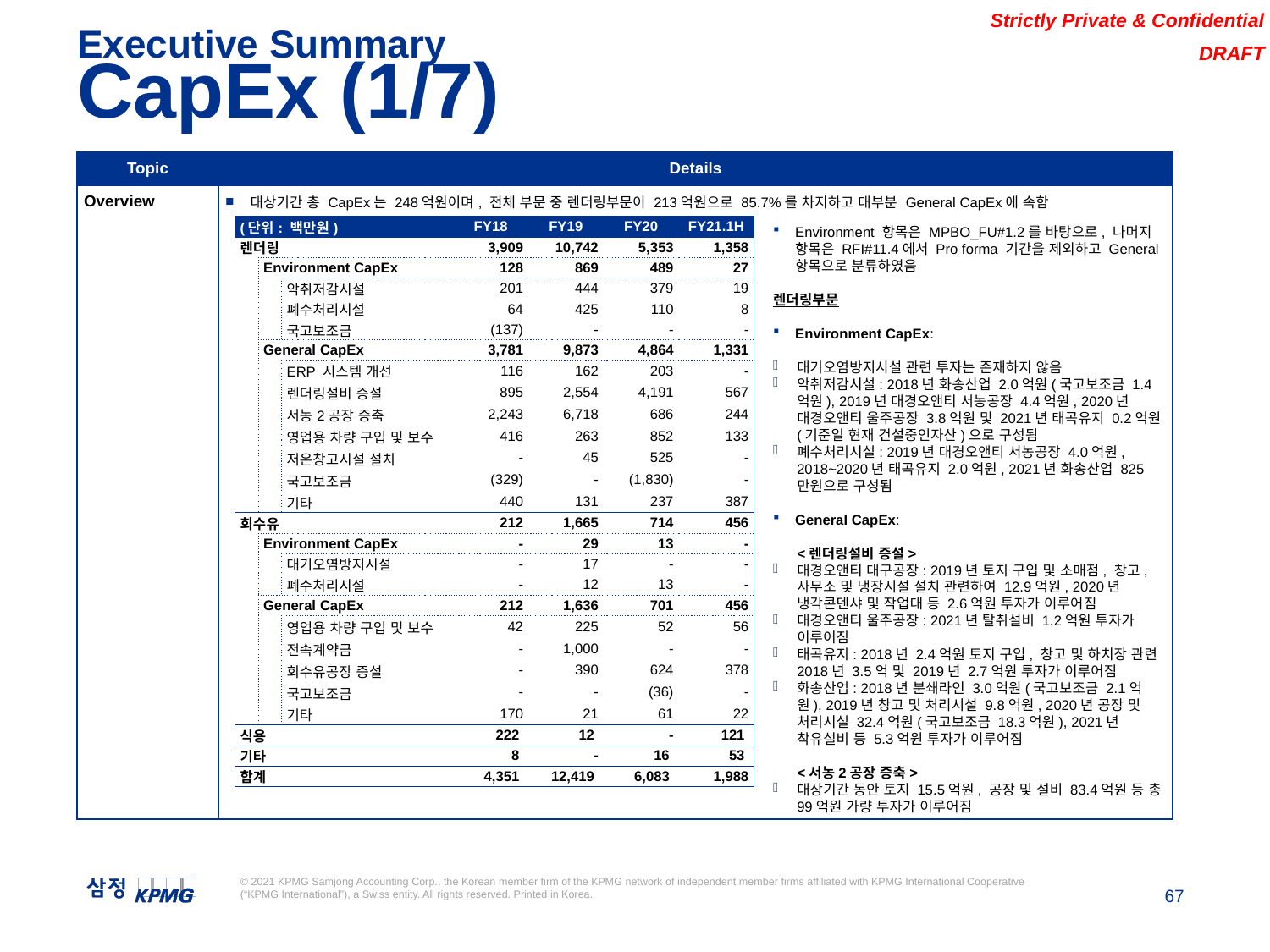

Executive Summary
CapEx (1/7)
| Topic | Details |
| --- | --- |
| Overview | 대상기간 총 CapEx는 248억원이며, 전체 부문 중 렌더링부문이 213억원으로 85.7%를 차지하고 대부분 General CapEx에 속함 |
Environment 항목은 MPBO_FU#1.2를 바탕으로, 나머지 항목은 RFI#11.4에서 Pro forma 기간을 제외하고 General 항목으로 분류하였음

렌더링부문

Environment CapEx:

대기오염방지시설 관련 투자는 존재하지 않음
악취저감시설: 2018년 화송산업 2.0억원(국고보조금 1.4억원), 2019년 대경오앤티 서농공장 4.4억원, 2020년 대경오앤티 울주공장 3.8억원 및 2021년 태곡유지 0.2억원(기준일 현재 건설중인자산)으로 구성됨
폐수처리시설: 2019년 대경오앤티 서농공장 4.0억원, 2018~2020년 태곡유지 2.0억원, 2021년 화송산업 825만원으로 구성됨

General CapEx:

      <렌더링설비 증설>
대경오앤티 대구공장: 2019년 토지 구입 및 소매점, 창고, 사무소 및 냉장시설 설치 관련하여 12.9억원, 2020년 냉각콘덴샤 및 작업대 등 2.6억원 투자가 이루어짐
대경오앤티 울주공장: 2021년 탈취설비 1.2억원 투자가 이루어짐
태곡유지: 2018년 2.4억원 토지 구입, 창고 및 하치장 관련 2018년 3.5억 및 2019년 2.7억원 투자가 이루어짐
화송산업: 2018년 분쇄라인 3.0억원(국고보조금 2.1억원), 2019년 창고 및 처리시설 9.8억원, 2020년 공장 및 처리시설 32.4억원(국고보조금 18.3억원), 2021년 착유설비 등 5.3억원 투자가 이루어짐

      <서농2공장 증축>
대상기간 동안 토지 15.5억원, 공장 및 설비 83.4억원 등 총 99억원 가량 투자가 이루어짐

| (단위: 백만원) |  |  | FY18 | FY19 | FY20 | FY21.1H |
| --- | --- | --- | --- | --- | --- | --- |
| 렌더링 |  |  | 3,909 | 10,742 | 5,353 | 1,358 |
|  | Environment CapEx |  | 128 | 869 | 489 | 27 |
|  |  | 악취저감시설 | 201 | 444 | 379 | 19 |
|  |  | 폐수처리시설 | 64 | 425 | 110 | 8 |
|  |  | 국고보조금 | (137) | - | - | - |
|  | General CapEx |  | 3,781 | 9,873 | 4,864 | 1,331 |
|  |  | ERP 시스템 개선 | 116 | 162 | 203 | - |
|  |  | 렌더링설비 증설 | 895 | 2,554 | 4,191 | 567 |
|  |  | 서농2공장 증축 | 2,243 | 6,718 | 686 | 244 |
|  |  | 영업용 차량 구입 및 보수 | 416 | 263 | 852 | 133 |
|  |  | 저온창고시설 설치 | - | 45 | 525 | - |
|  |  | 국고보조금 | (329) | - | (1,830) | - |
|  |  | 기타 | 440 | 131 | 237 | 387 |
| 회수유 |  |  | 212 | 1,665 | 714 | 456 |
|  | Environment CapEx |  | - | 29 | 13 | - |
|  |  | 대기오염방지시설 | - | 17 | - | - |
|  |  | 폐수처리시설 | - | 12 | 13 | - |
|  | General CapEx |  | 212 | 1,636 | 701 | 456 |
|  |  | 영업용 차량 구입 및 보수 | 42 | 225 | 52 | 56 |
|  |  | 전속계약금 | - | 1,000 | - | - |
|  |  | 회수유공장 증설 | - | 390 | 624 | 378 |
|  |  | 국고보조금 | - | - | (36) | - |
|  |  | 기타 | 170 | 21 | 61 | 22 |
| 식용 |  |  | 222 | 12 | - | 121 |
| 기타 |  |  | 8 | - | 16 | 53 |
| 합계 |  |  | 4,351 | 12,419 | 6,083 | 1,988 |